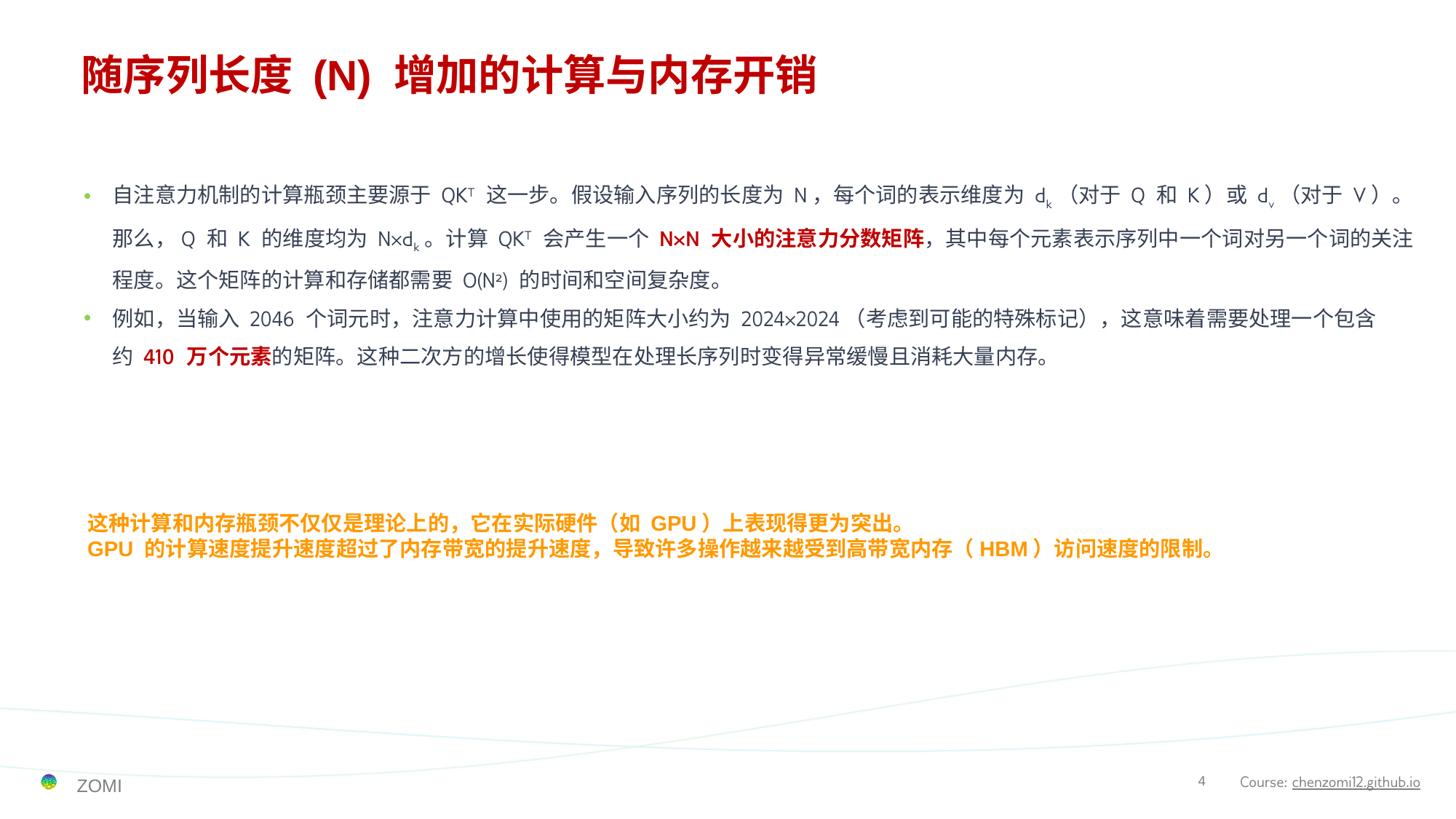

# 随序列长度 (N) 增加的计算与内存开销
自注意力机制的计算瓶颈主要源于 QKT 这一步。假设输入序列的长度为 N，每个词的表示维度为 dk（对于 Q 和 K）或 dv（对于 V）。那么，Q 和 K 的维度均为 N×dk。计算 QKT 会产生一个 N×N 大小的注意力分数矩阵，其中每个元素表示序列中一个词对另一个词的关注程度。这个矩阵的计算和存储都需要 O(N²) 的时间和空间复杂度。
例如，当输入 2046 个词元时，注意力计算中使用的矩阵大小约为 2024×2024（考虑到可能的特殊标记），这意味着需要处理一个包含约 410 万个元素的矩阵。这种二次方的增长使得模型在处理长序列时变得异常缓慢且消耗大量内存。

这种计算和内存瓶颈不仅仅是理论上的，它在实际硬件（如 GPU）上表现得更为突出。
GPU 的计算速度提升速度超过了内存带宽的提升速度，导致许多操作越来越受到高带宽内存（HBM）访问速度的限制。